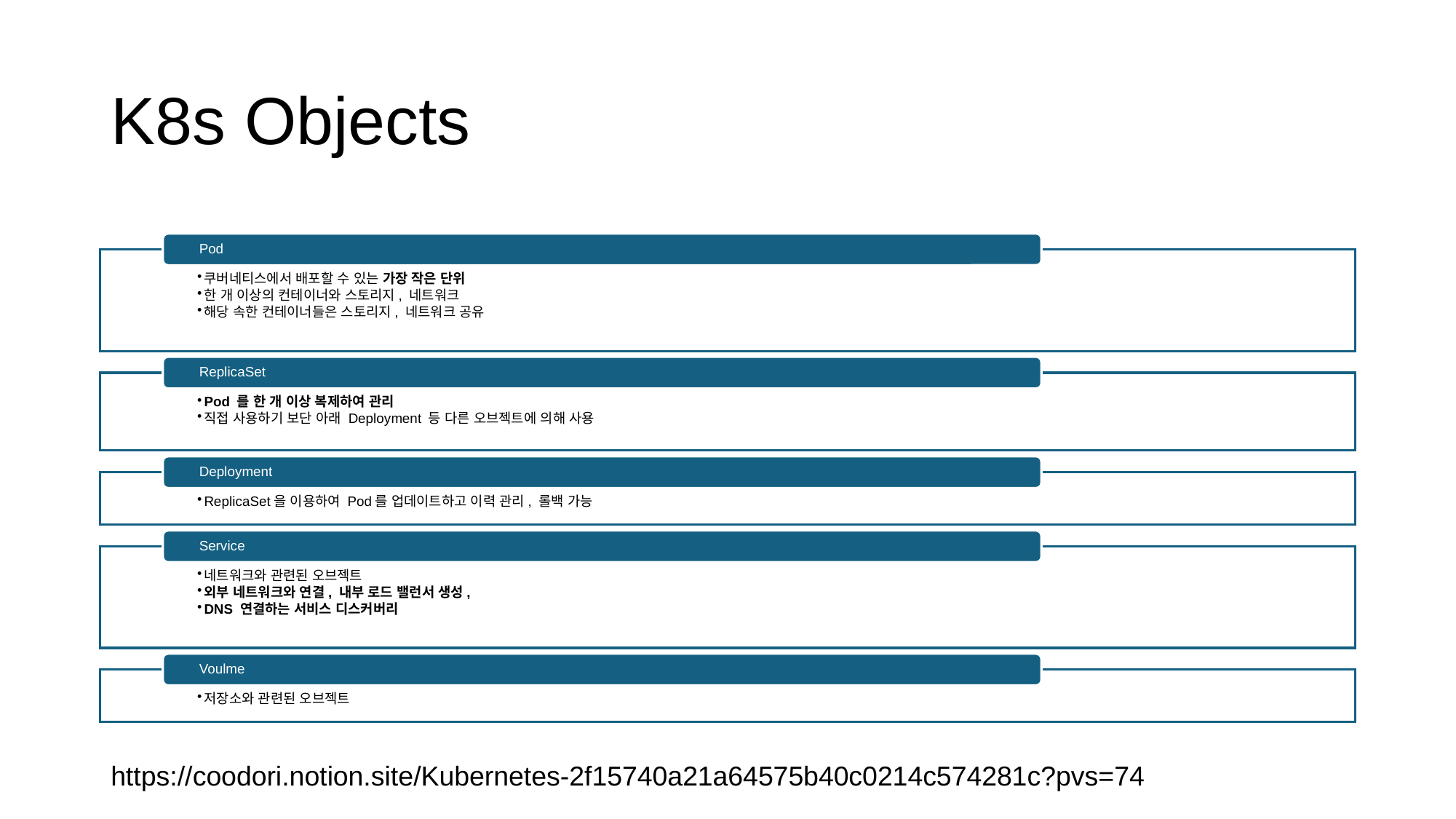

# K8s Objects
쿠버네티스에서 배포할 수 있는 가장 작은 단위
한 개 이상의 컨테이너와 스토리지, 네트워크
해당 속한 컨테이너들은 스토리지, 네트워크 공유
Pod
Pod 를 한 개 이상 복제하여 관리
직접 사용하기 보단 아래 Deployment 등 다른 오브젝트에 의해 사용
ReplicaSet
ReplicaSet을 이용하여 Pod를 업데이트하고 이력 관리, 롤백 가능
Deployment
네트워크와 관련된 오브젝트
외부 네트워크와 연결, 내부 로드 밸런서 생성,
DNS 연결하는 서비스 디스커버리
Service
저장소와 관련된 오브젝트
Voulme
https://coodori.notion.site/Kubernetes-2f15740a21a64575b40c0214c574281c?pvs=74